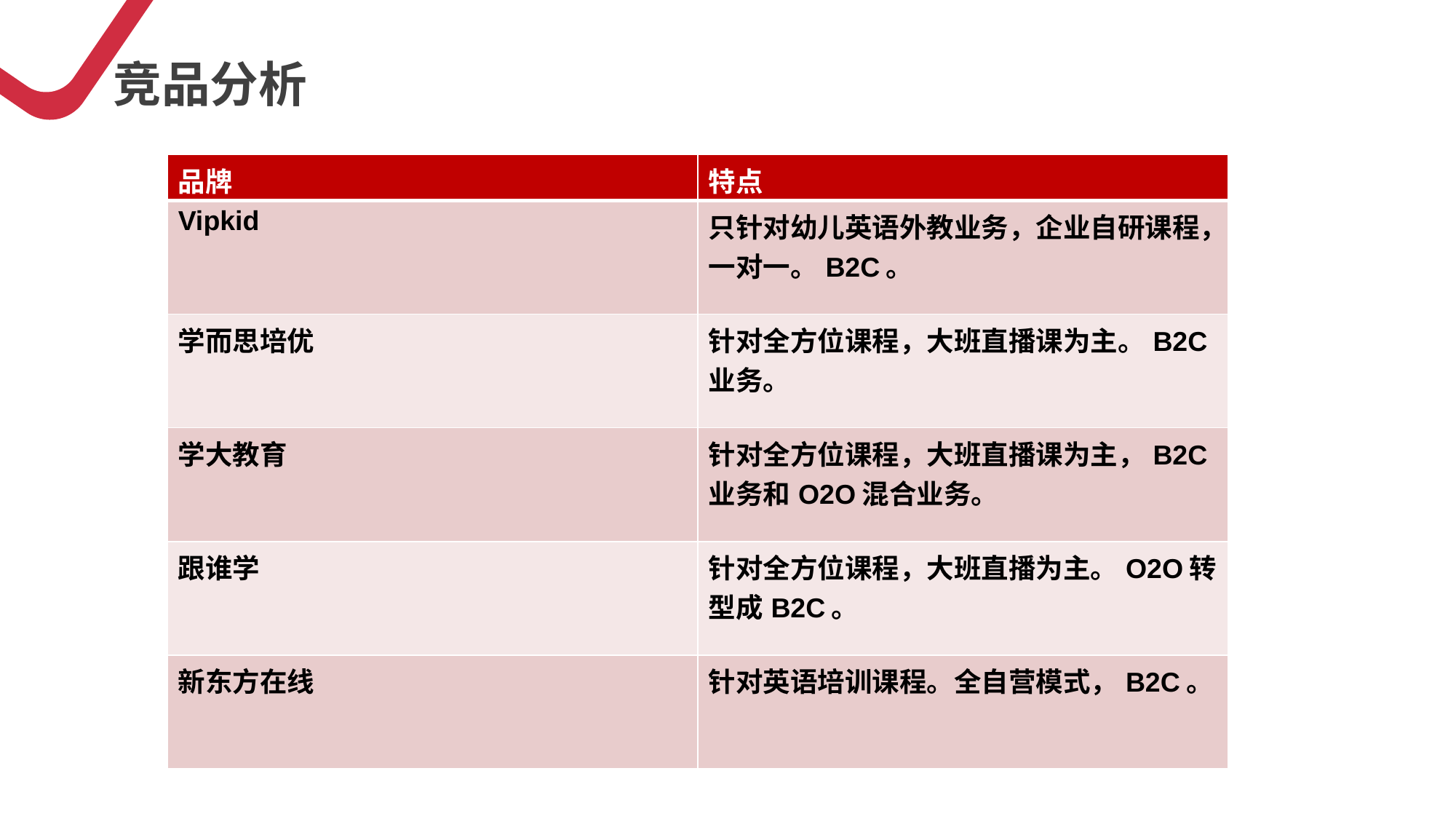

竞品分析
| 品牌 | 特点 |
| --- | --- |
| Vipkid | 只针对幼儿英语外教业务，企业自研课程，一对一。B2C。 |
| 学而思培优 | 针对全方位课程，大班直播课为主。B2C业务。 |
| 学大教育 | 针对全方位课程，大班直播课为主，B2C业务和O2O混合业务。 |
| 跟谁学 | 针对全方位课程，大班直播为主。O2O转型成B2C。 |
| 新东方在线 | 针对英语培训课程。全自营模式，B2C。 |